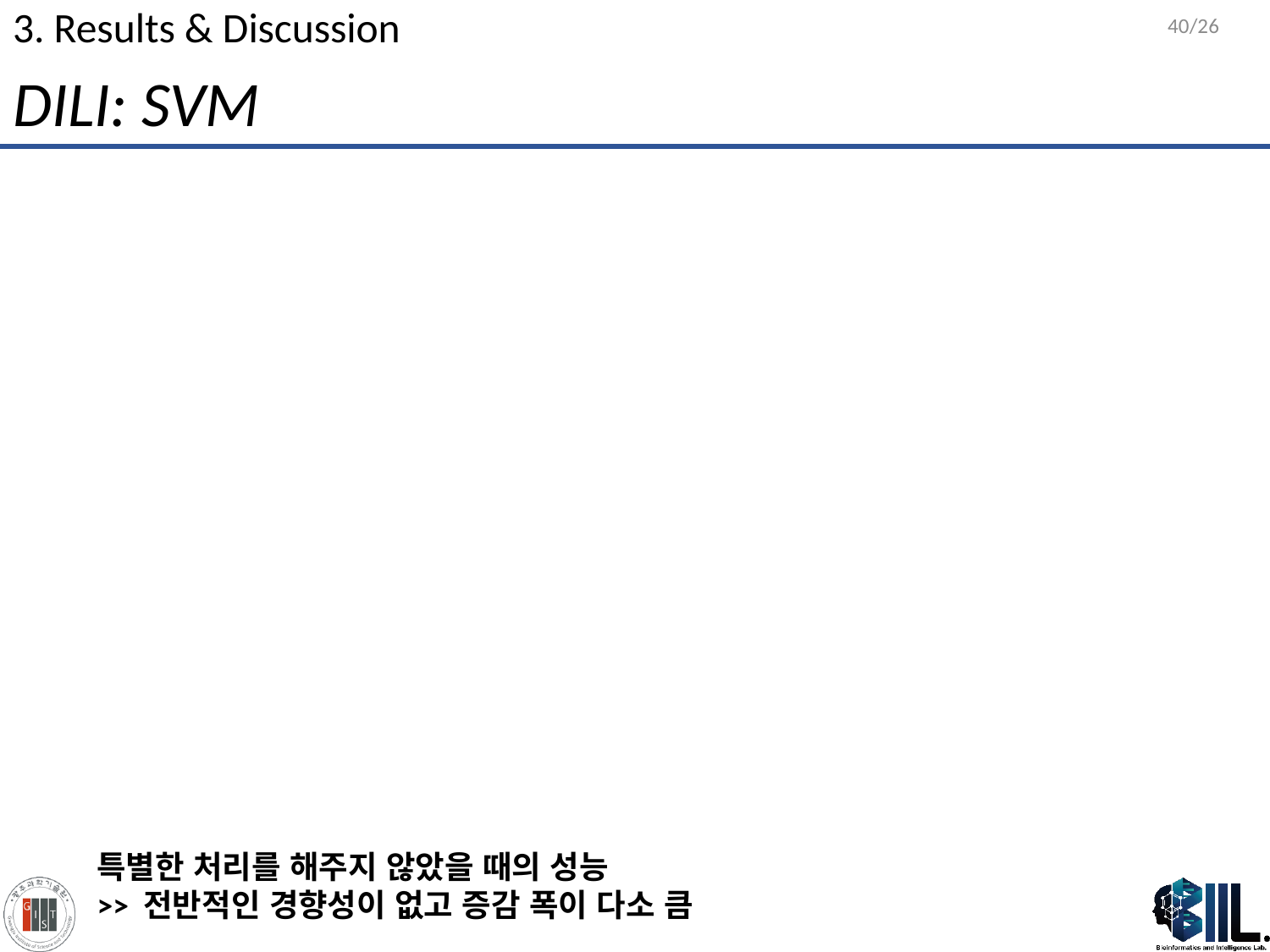

40/26
# 3. Results & Discussion
DILI: SVM
특별한 처리를 해주지 않았을 때의 성능
>> 전반적인 경향성이 없고 증감 폭이 다소 큼